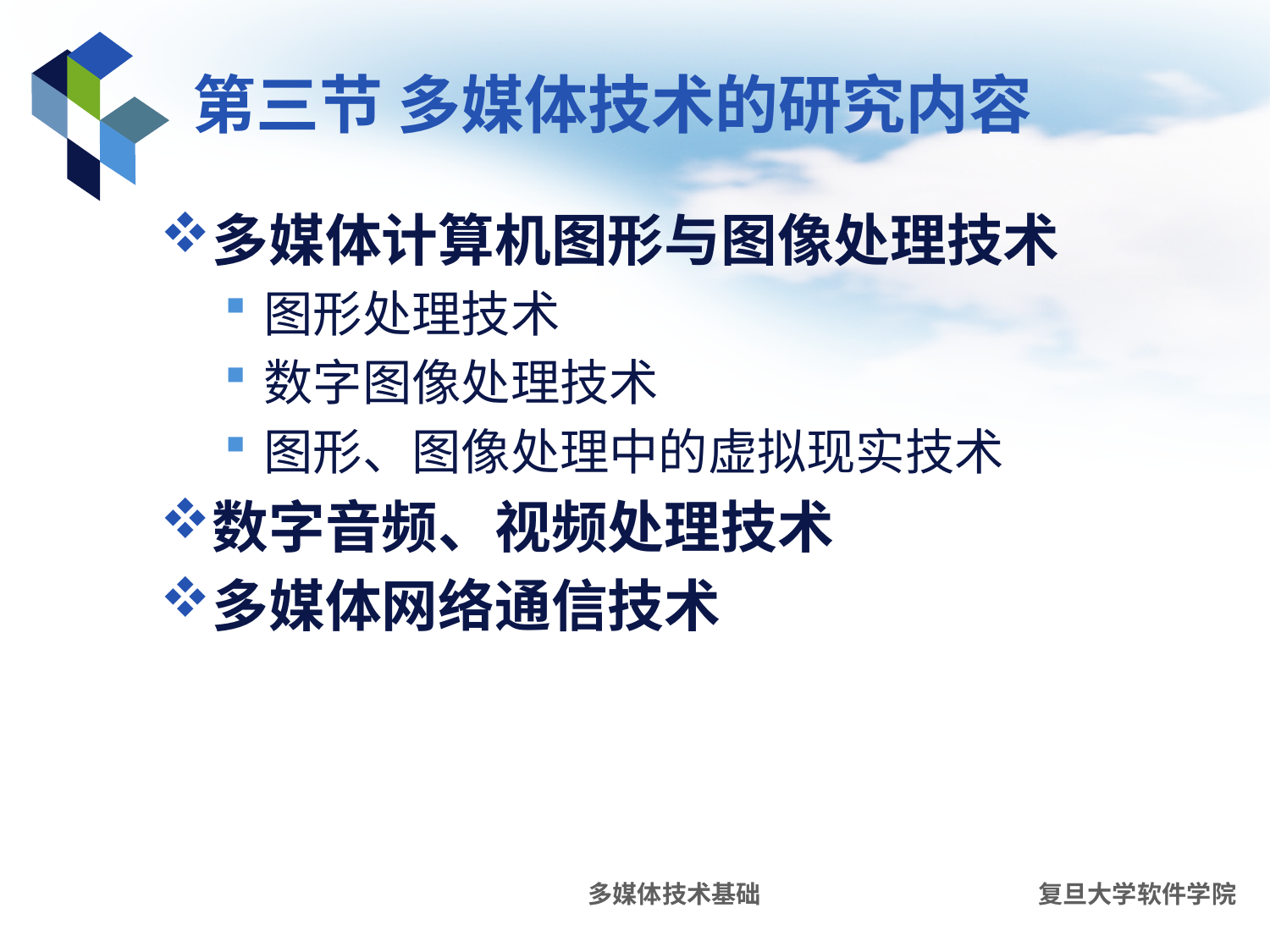

# 第三节 多媒体技术的研究内容
多媒体计算机图形与图像处理技术
图形处理技术
数字图像处理技术
图形、图像处理中的虚拟现实技术
数字音频、视频处理技术
多媒体网络通信技术
多媒体技术基础